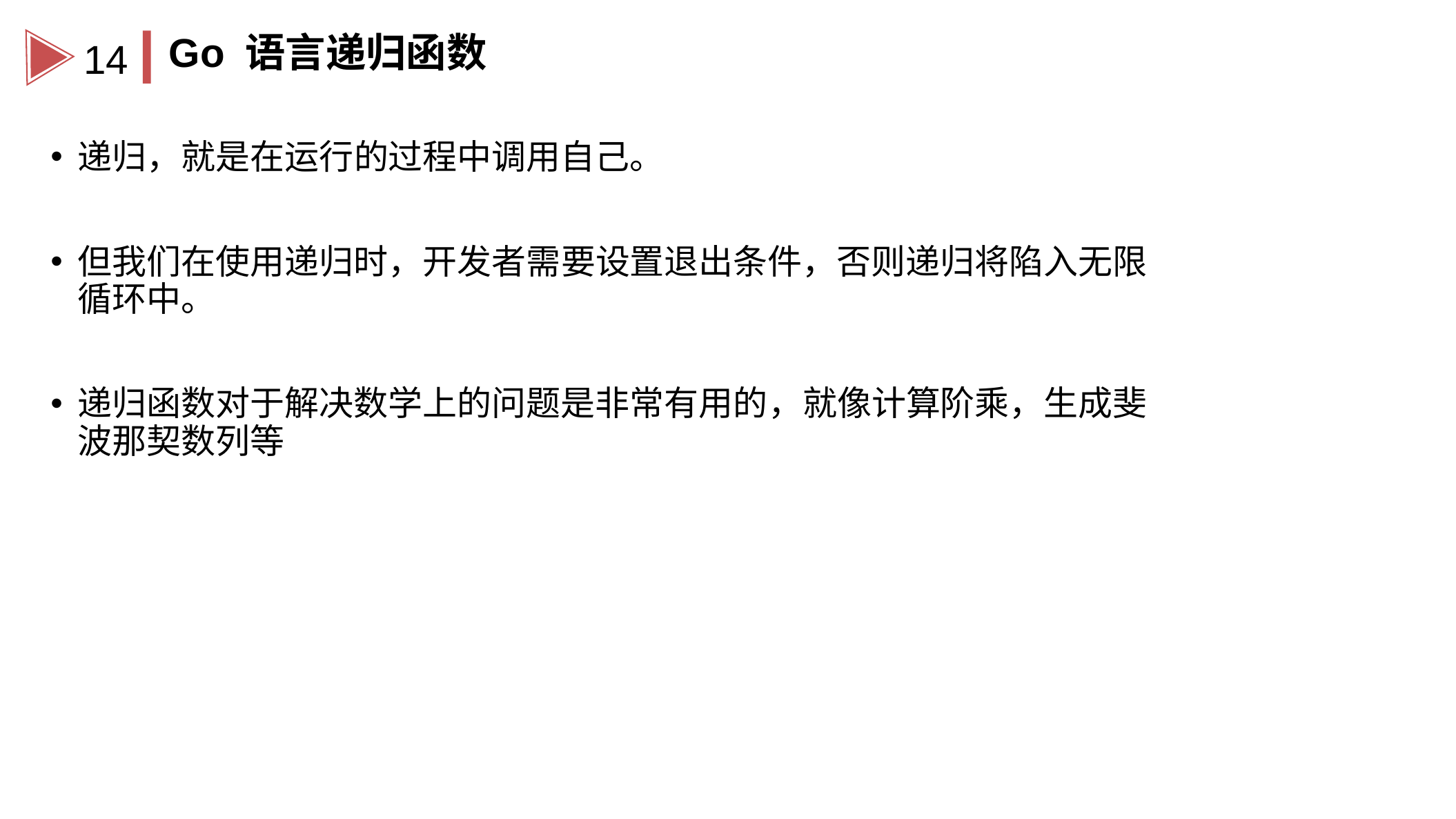

Go 语言递归函数
14

递归，就是在运行的过程中调用自己。

但我们在使用递归时，开发者需要设置退出条件，否则递归将陷入无限循环中。

递归函数对于解决数学上的问题是非常有用的，就像计算阶乘，生成斐波那契数列等